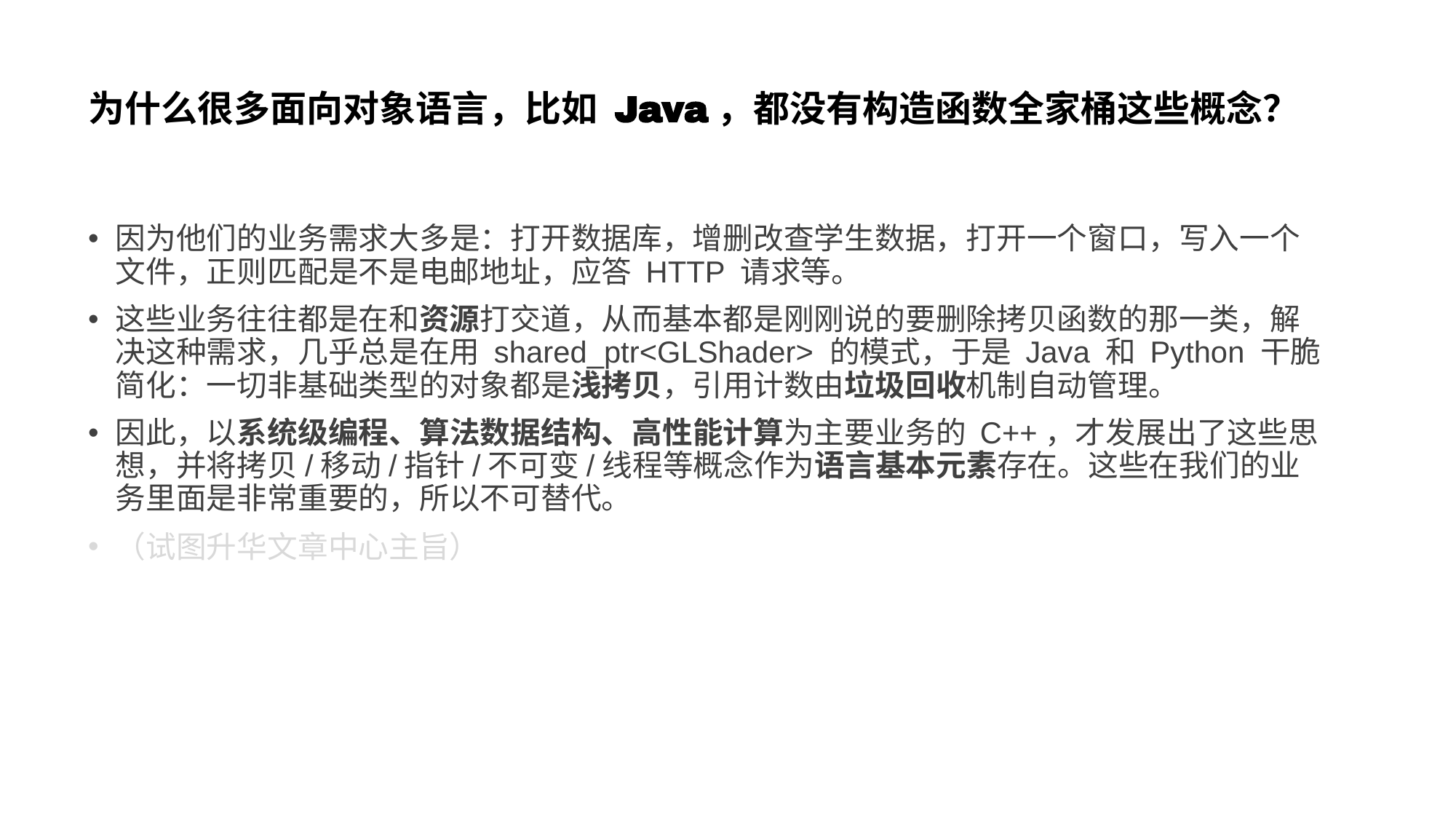

# 为什么很多面向对象语言，比如 Java，都没有构造函数全家桶这些概念？
因为他们的业务需求大多是：打开数据库，增删改查学生数据，打开一个窗口，写入一个文件，正则匹配是不是电邮地址，应答 HTTP 请求等。
这些业务往往都是在和资源打交道，从而基本都是刚刚说的要删除拷贝函数的那一类，解决这种需求，几乎总是在用 shared_ptr<GLShader> 的模式，于是 Java 和 Python 干脆简化：一切非基础类型的对象都是浅拷贝，引用计数由垃圾回收机制自动管理。
因此，以系统级编程、算法数据结构、高性能计算为主要业务的 C++，才发展出了这些思想，并将拷贝/移动/指针/不可变/线程等概念作为语言基本元素存在。这些在我们的业务里面是非常重要的，所以不可替代。
（试图升华文章中心主旨）